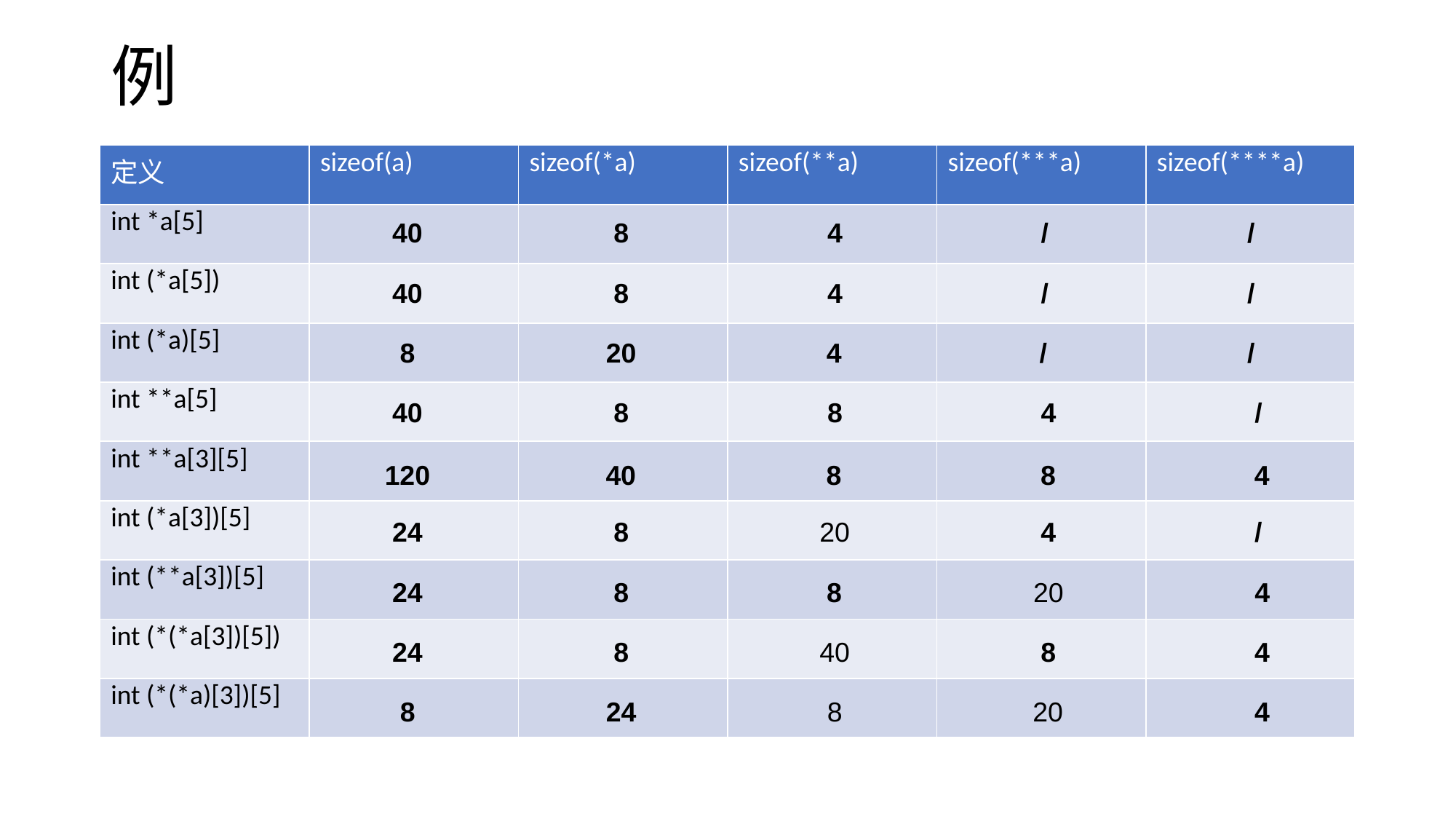

# 例
| 定义 | sizeof(a) | sizeof(\*a) | sizeof(\*\*a) | sizeof(\*\*\*a) | sizeof(\*\*\*\*a) |
| --- | --- | --- | --- | --- | --- |
| int \*a[5] |  |  |  |  |  |
| int (\*a[5]) |  |  |  |  |  |
| int (\*a)[5] |  |  |  |  |  |
| int \*\*a[5] |  |  |  |  |  |
| int \*\*a[3][5] |  |  |  |  |  |
| int (\*a[3])[5] |  |  |  |  |  |
| int (\*\*a[3])[5] |  |  |  |  |  |
| int (\*(\*a[3])[5]) |  |  |  |  |  |
| int (\*(\*a)[3])[5] |  |  |  |  |  |
 40                         8                          4                          /                          /
 40                         8                          4                          /                          /
  8                         20                         4                          /                          /
 40                         8                          8                          4                          /
120                       40                         8                          8                          4
 24                         8                         20                         4                          /
 24                         8                          8                         20                         4
 24                         8                         40                         8                          4
  8                         24                         8                         20                         4